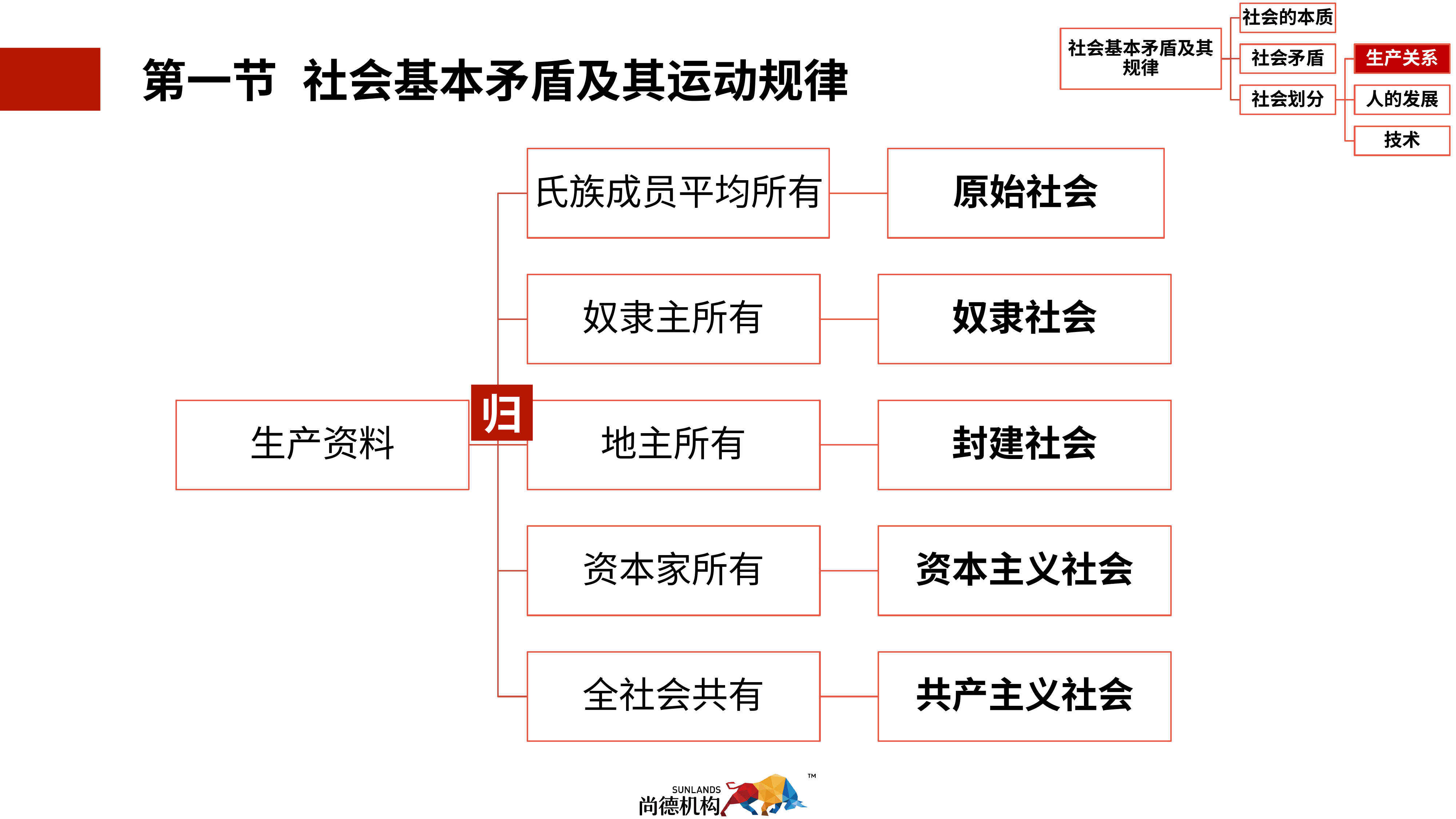

社会基本矛盾及其规律
社会的本质
社会矛盾
社会划分
生产关系
人的发展
技术
生产资料
氏族成员平均所有
原始社会
奴隶主所有
奴隶社会
地主所有
封建社会
资本家所有
资本主义社会
全社会共有
共产主义社会
归